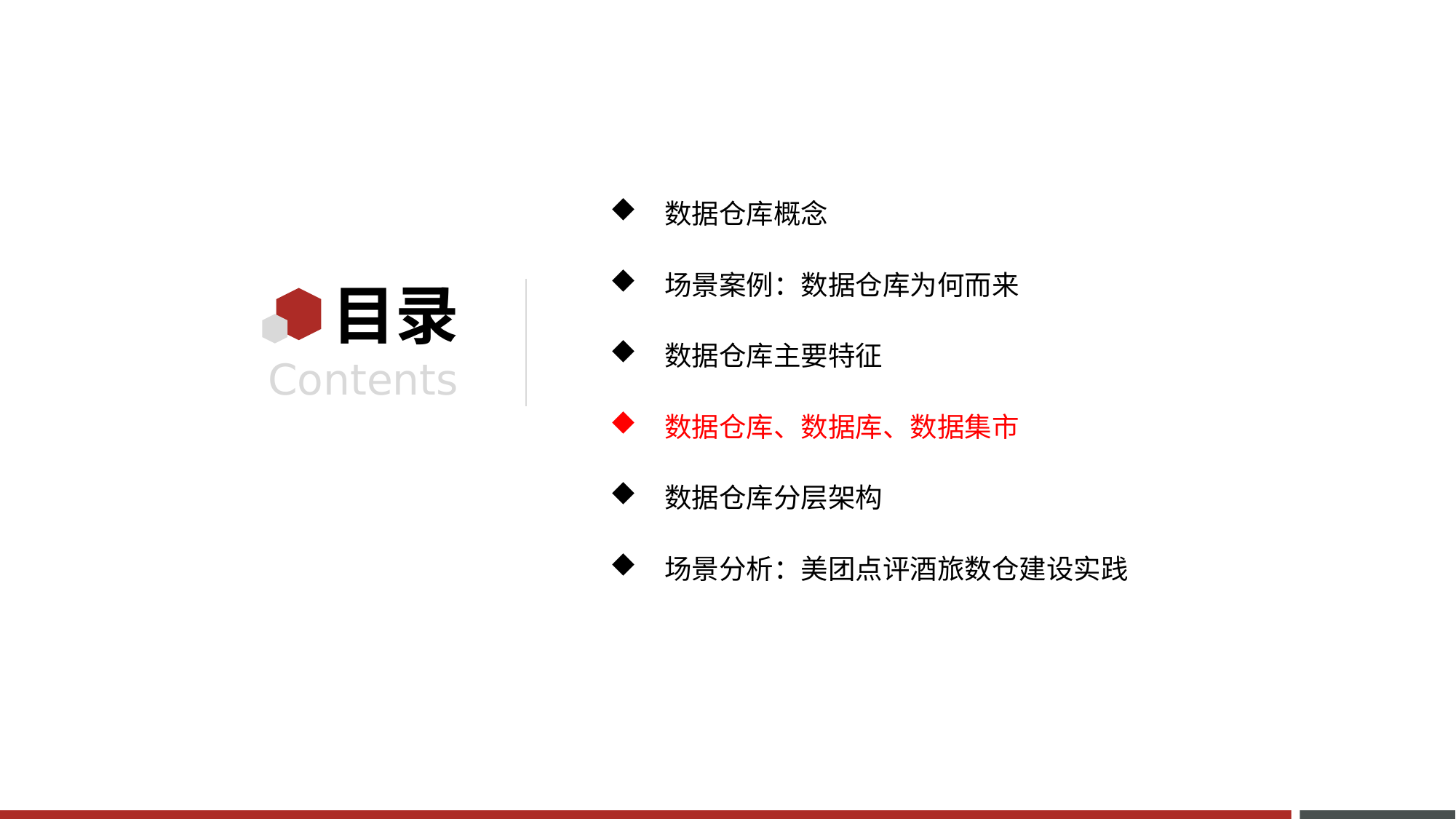

数据仓库概念
场景案例：数据仓库为何而来
数据仓库主要特征
数据仓库、数据库、数据集市
数据仓库分层架构
场景分析：美团点评酒旅数仓建设实践